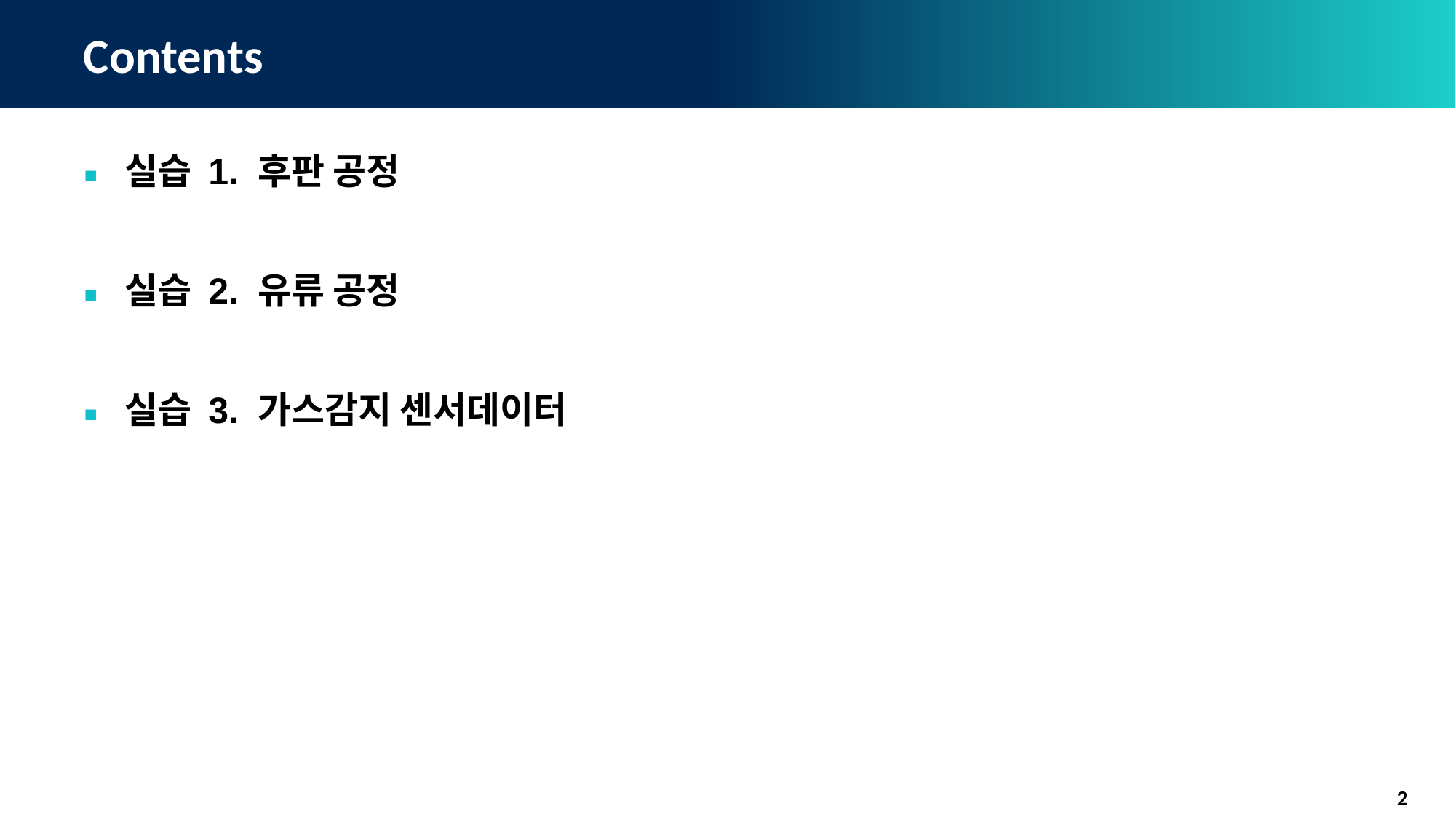

# Contents
실습 1. 후판 공정

실습 2. 유류 공정

실습 3. 가스감지 센서데이터

2